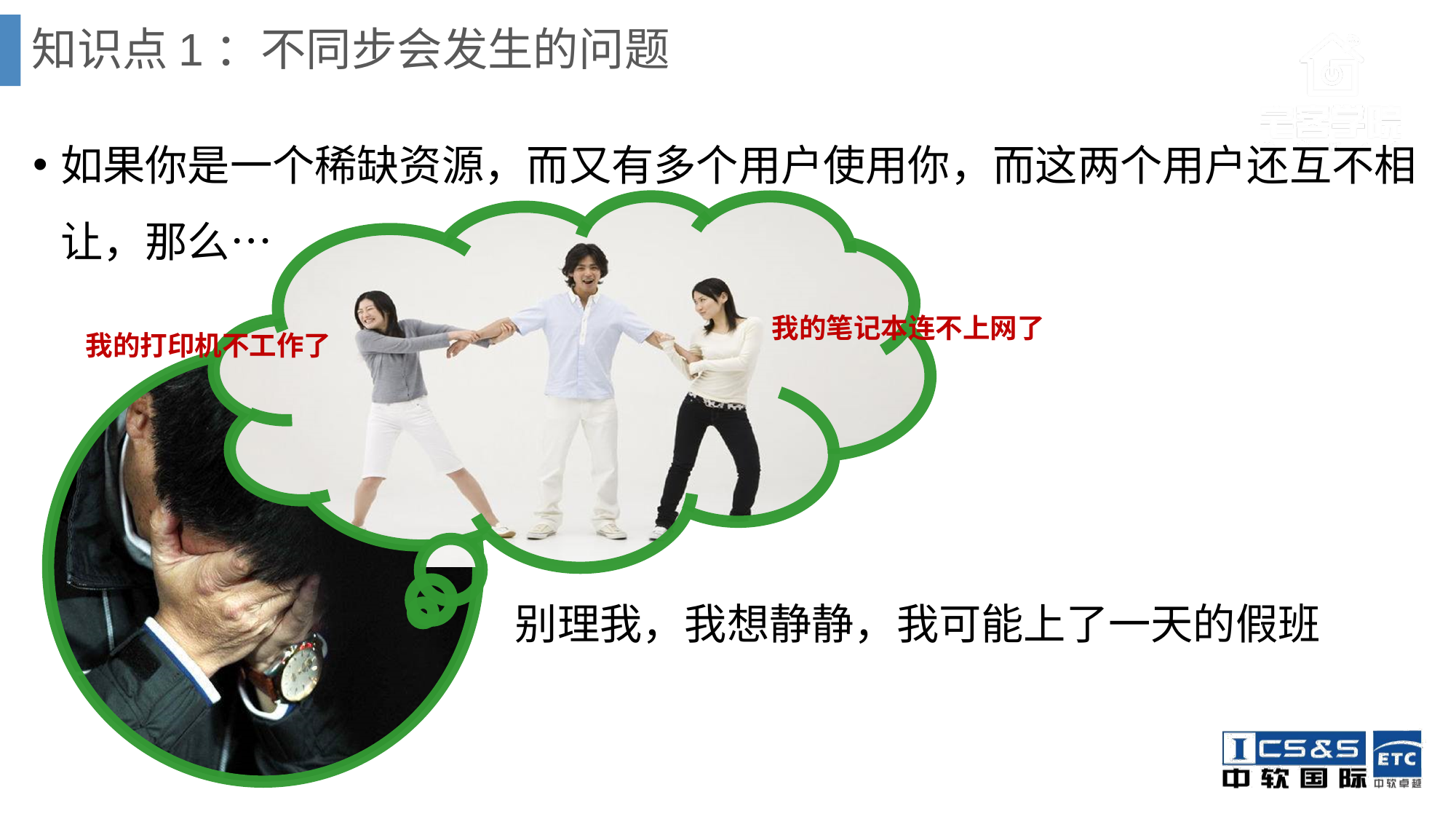

# 知识点1：不同步会发生的问题
如果你是一个稀缺资源，而又有多个用户使用你，而这两个用户还互不相让，那么…

我的笔记本连不上网了
我的打印机不工作了

别理我，我想静静，我可能上了一天的假班